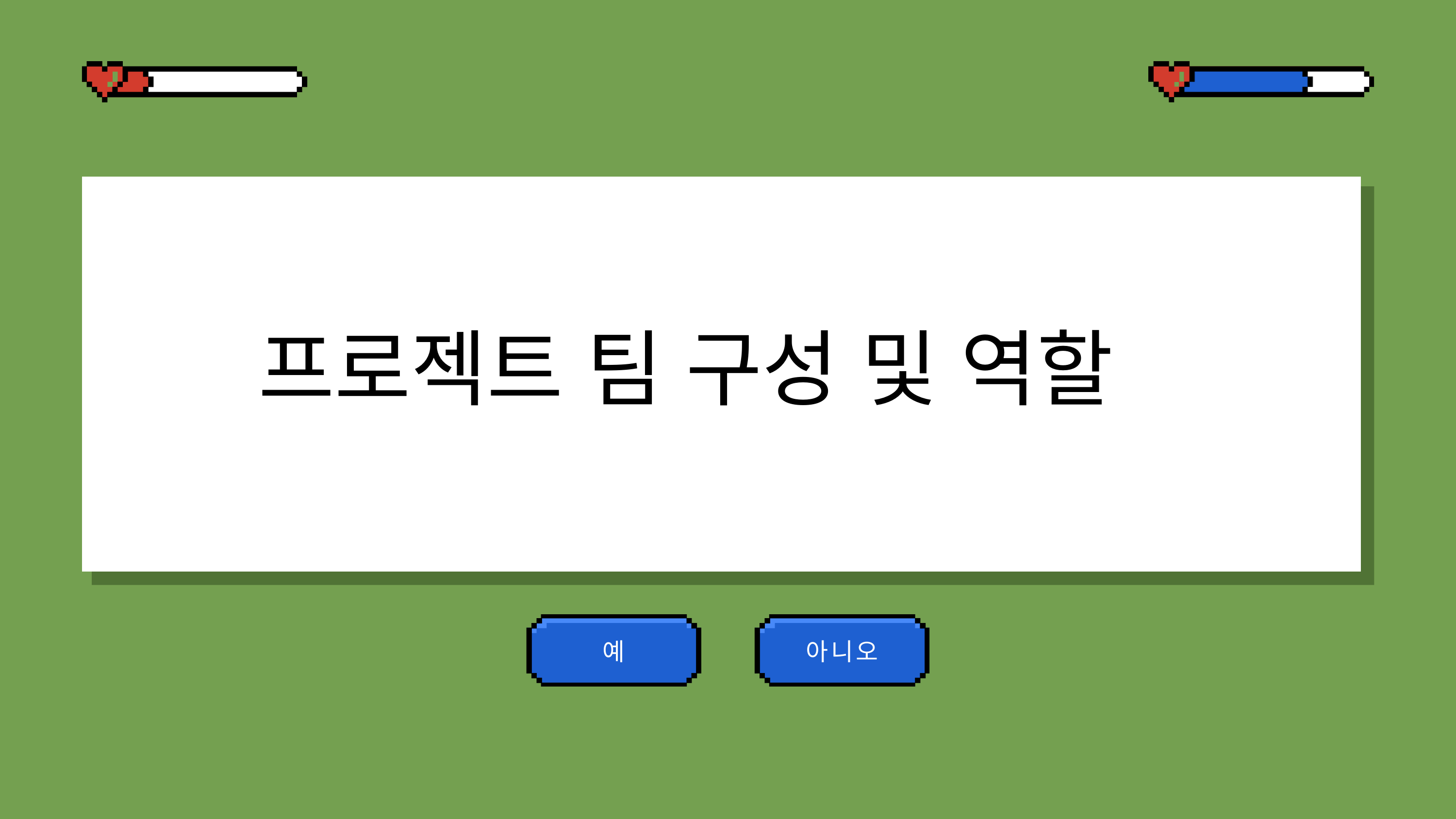

프로젝트 팀 구성 및 역할

예
아니오